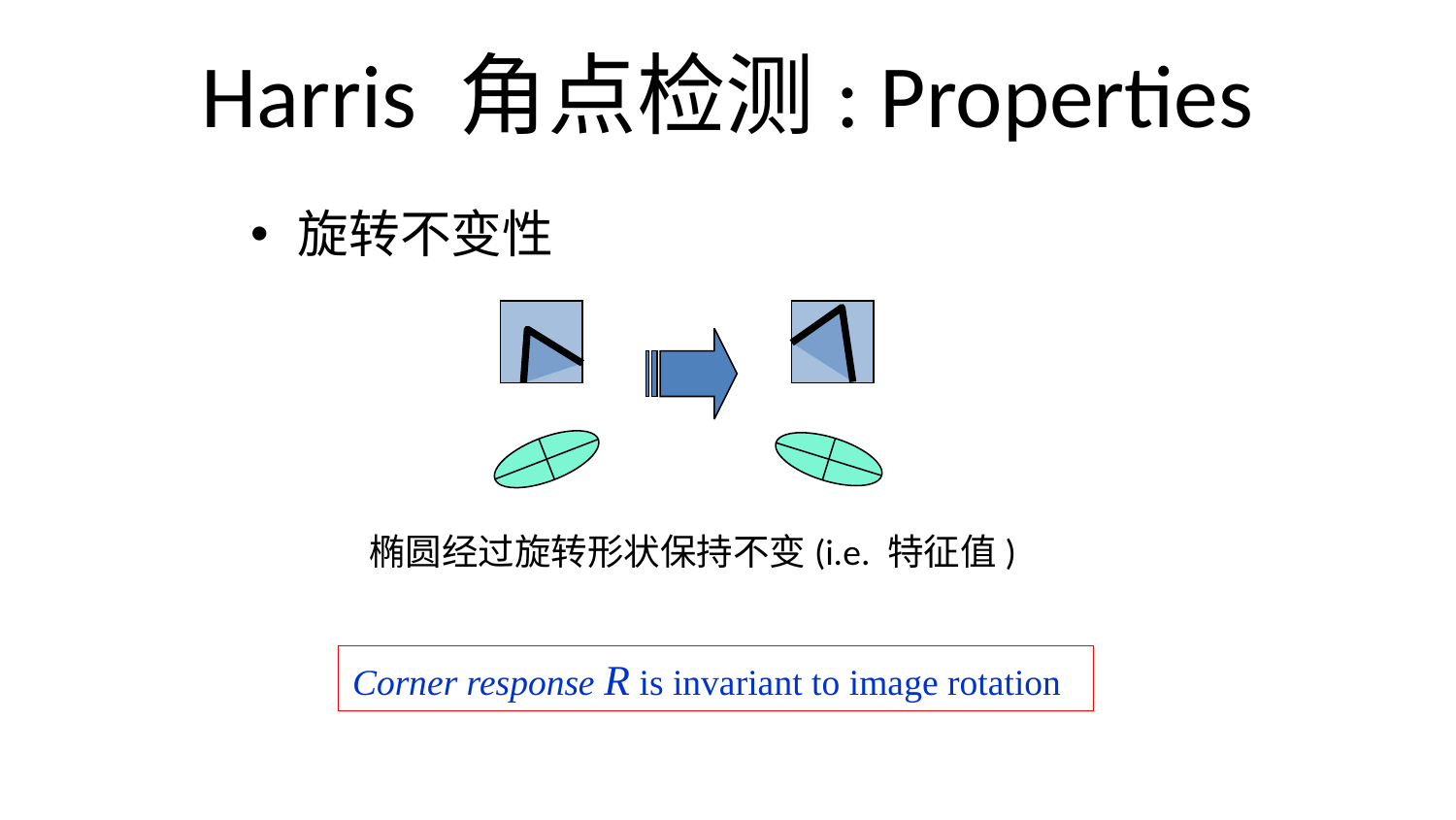

Harris 角点检测: Properties
旋转不变性

椭圆经过旋转形状保持不变(i.e. 特征值)
Corner response R is invariant to image rotation